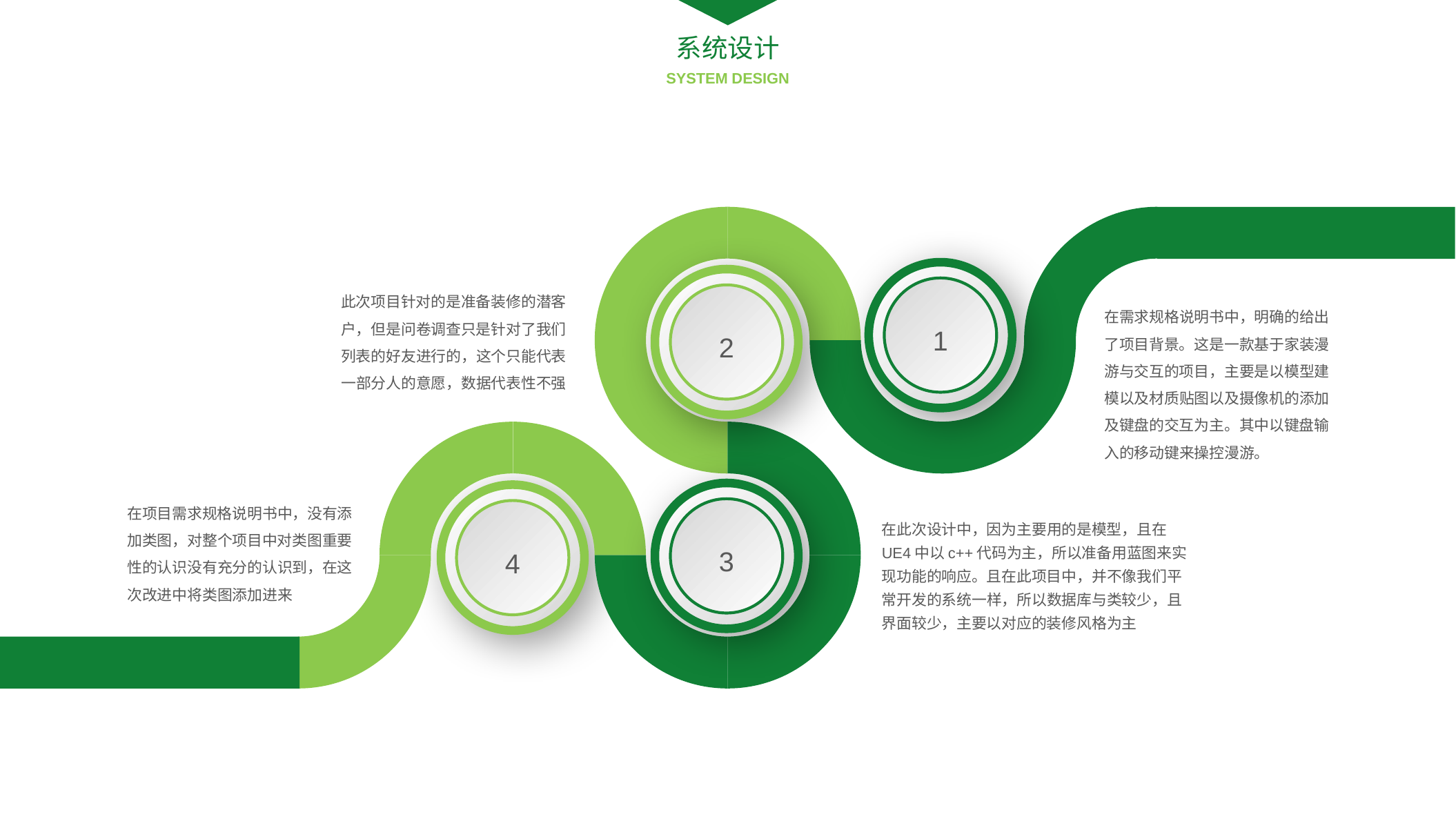

系统设计
SYSTEM DESIGN

1

2
此次项目针对的是准备装修的潜客户，但是问卷调查只是针对了我们列表的好友进行的，这个只能代表一部分人的意愿，数据代表性不强
在需求规格说明书中，明确的给出了项目背景。这是一款基于家装漫游与交互的项目，主要是以模型建模以及材质贴图以及摄像机的添加及键盘的交互为主。其中以键盘输入的移动键来操控漫游。

3

4
在项目需求规格说明书中，没有添加类图，对整个项目中对类图重要性的认识没有充分的认识到，在这次改进中将类图添加进来
在此次设计中，因为主要用的是模型，且在UE4中以c++代码为主，所以准备用蓝图来实现功能的响应。且在此项目中，并不像我们平常开发的系统一样，所以数据库与类较少，且界面较少，主要以对应的装修风格为主